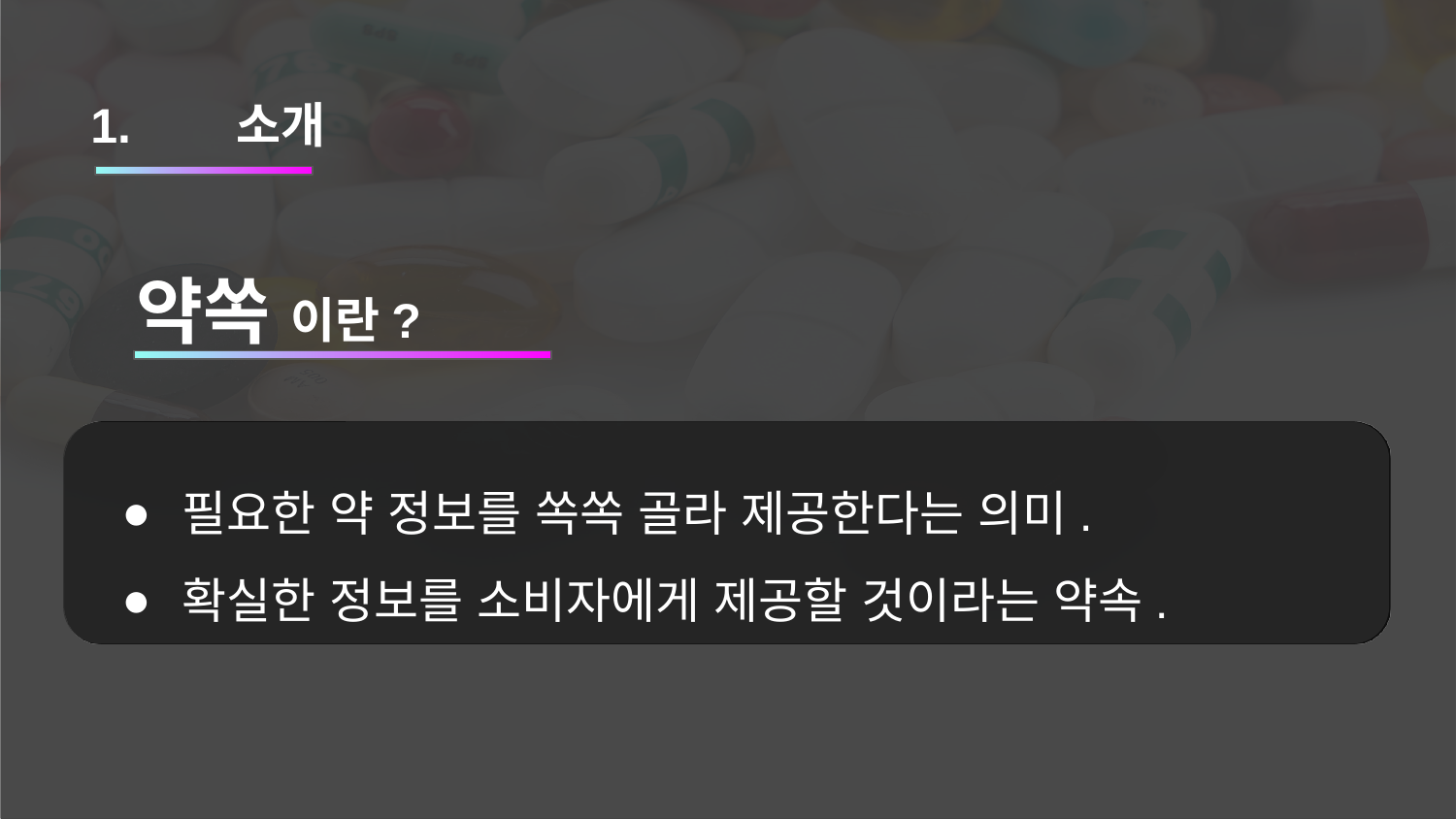

1.	소개

약쏙 이란?

필요한 약 정보를 쏙쏙 골라 제공한다는 의미.
확실한 정보를 소비자에게 제공할 것이라는 약속.